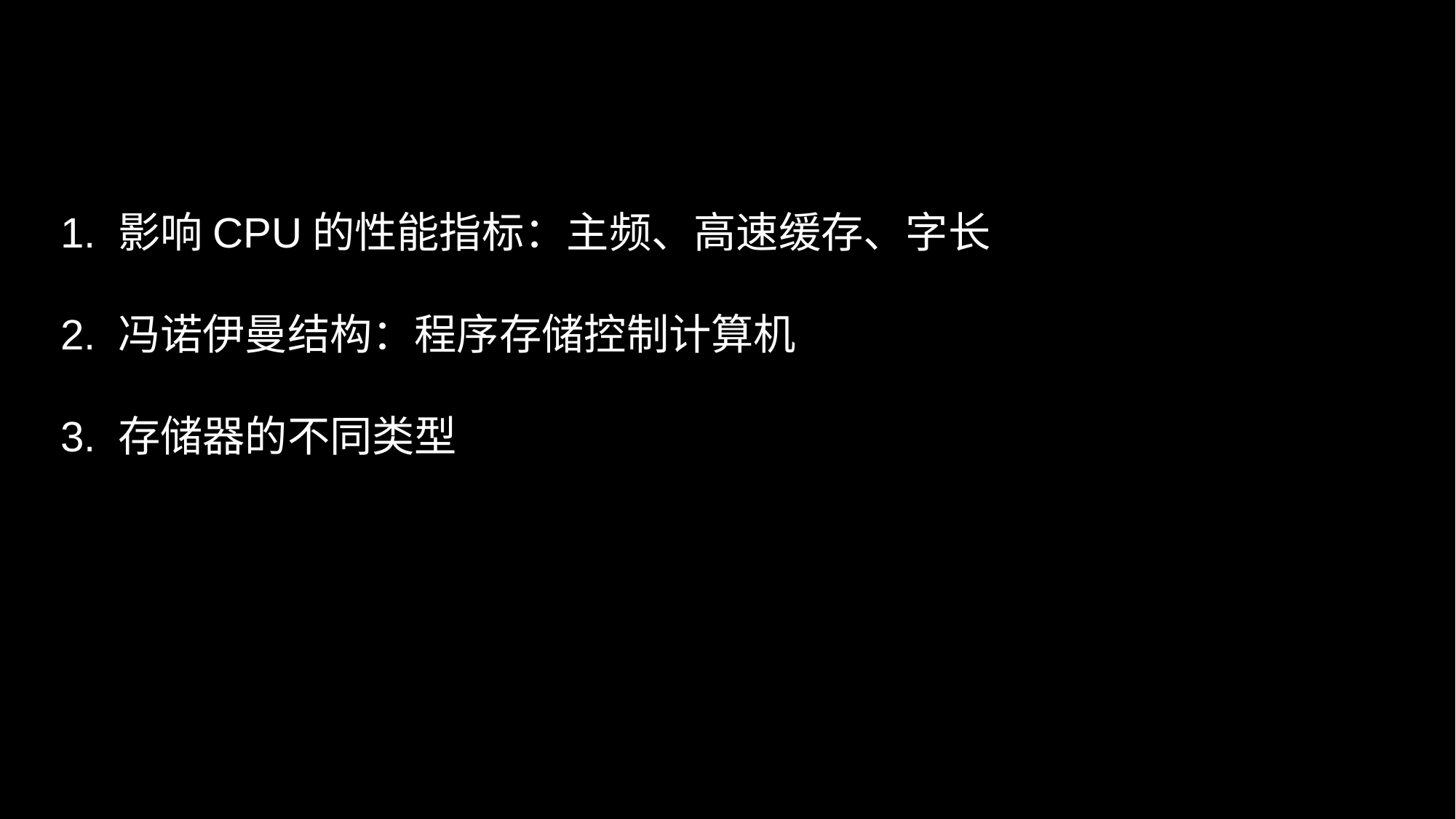

# 1. 影响CPU的性能指标：主频、高速缓存、字长 2. 冯诺伊曼结构：程序存储控制计算机 3. 存储器的不同类型